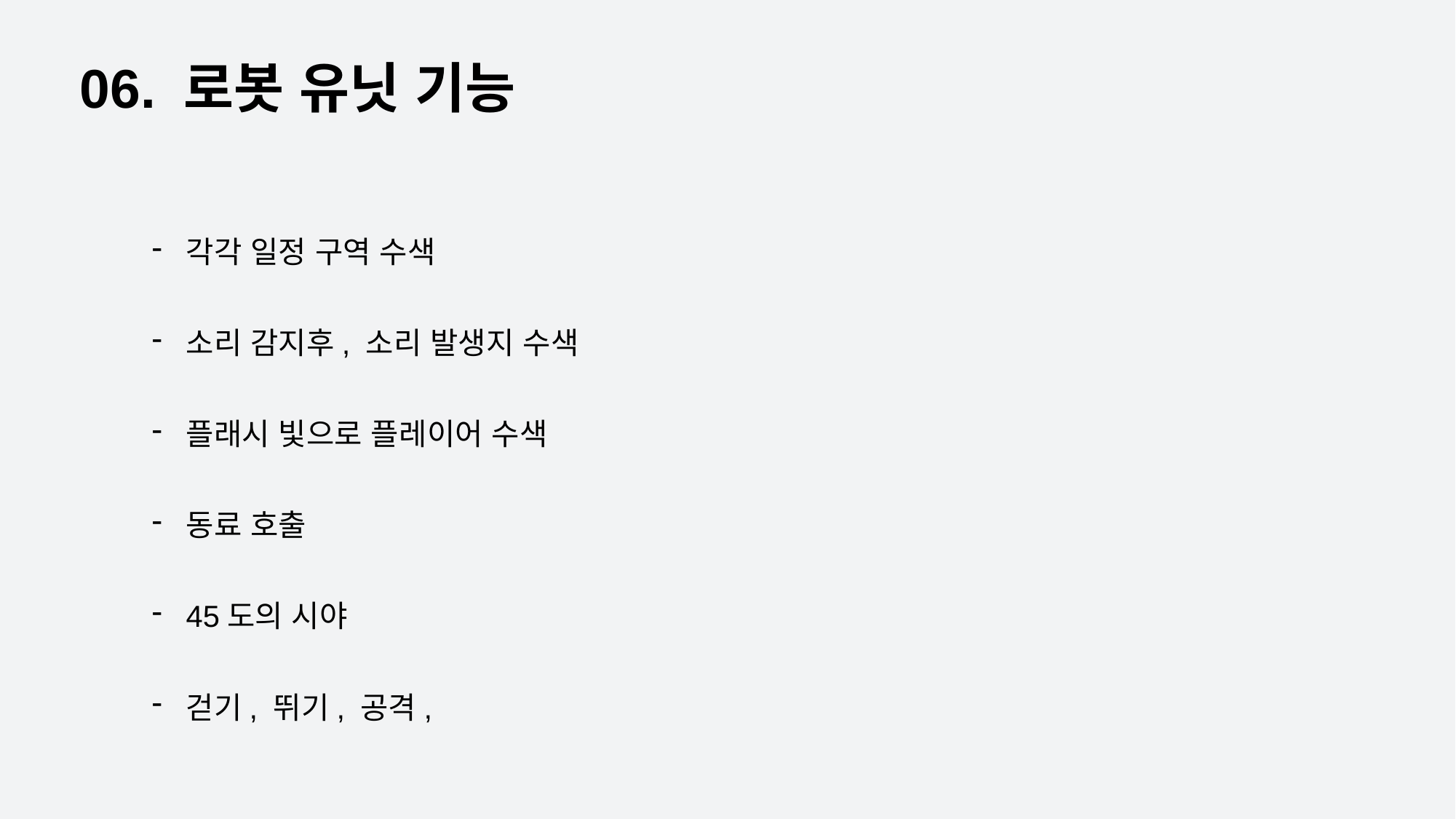

06. 로봇 유닛 기능
각각 일정 구역 수색
소리 감지후, 소리 발생지 수색
플래시 빛으로 플레이어 수색
동료 호출
45도의 시야
걷기, 뛰기, 공격,